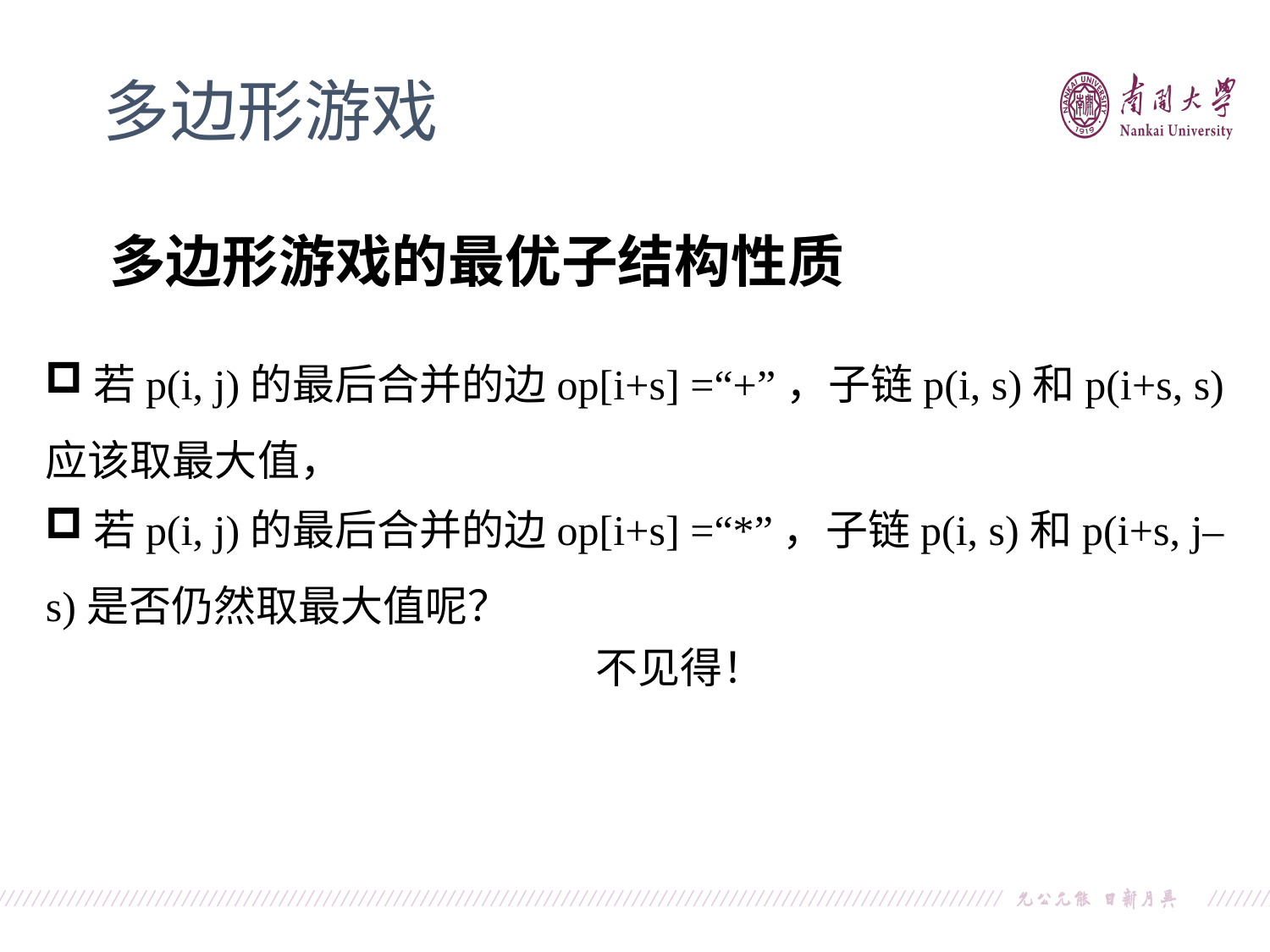

多边形游戏
多边形游戏的最优子结构性质
若p(i, j)的最后合并的边op[i+s] =“+”，子链p(i, s)和p(i+s, s)
应该取最大值，
若p(i, j)的最后合并的边op[i+s] =“*”，子链p(i, s)和p(i+s, j–
s)是否仍然取最大值呢？
不见得！